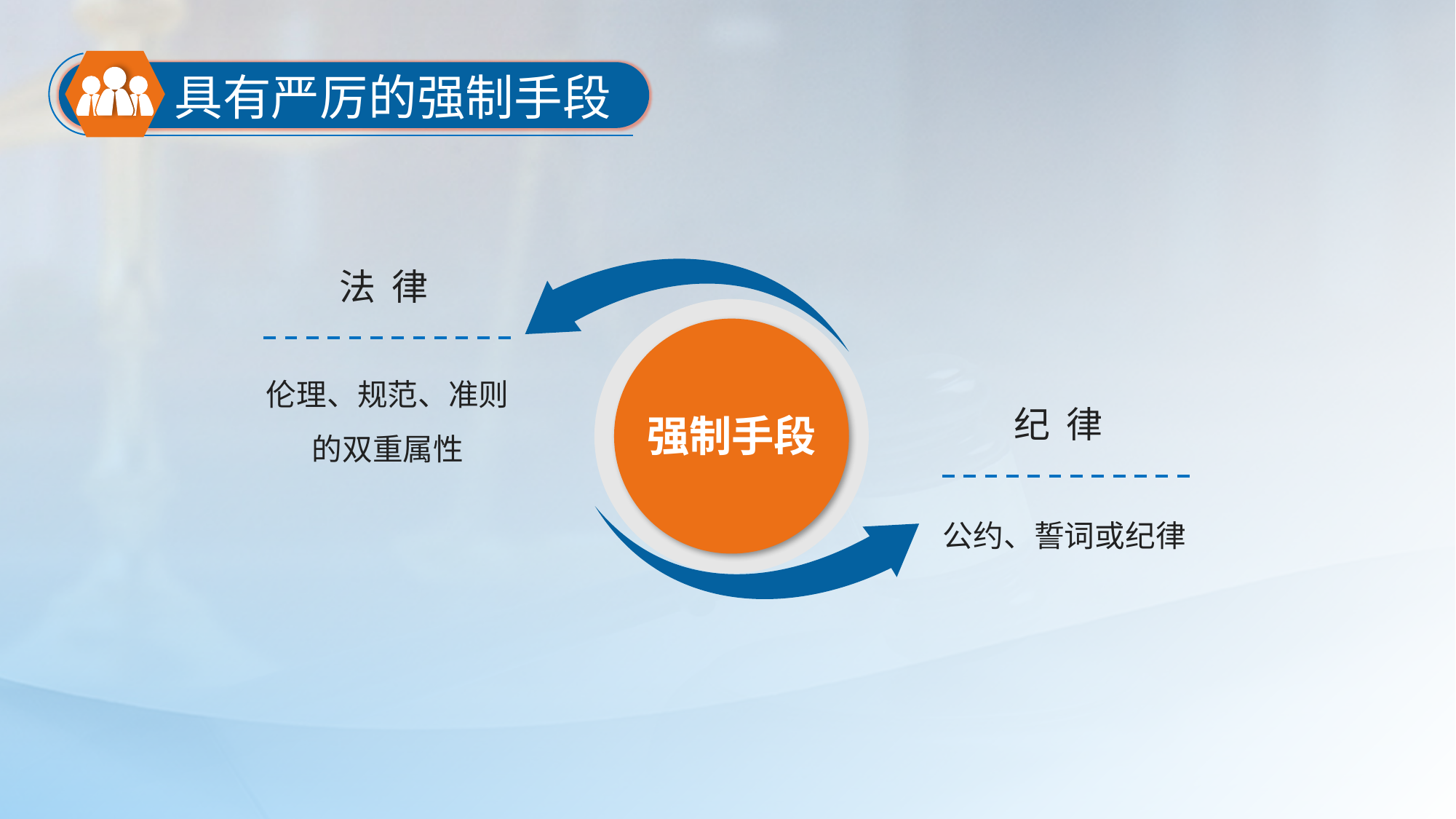

具有严厉的强制手段

法  律

强制手段
伦理、规范、准则
的双重属性
纪  律

公约、誓词或纪律